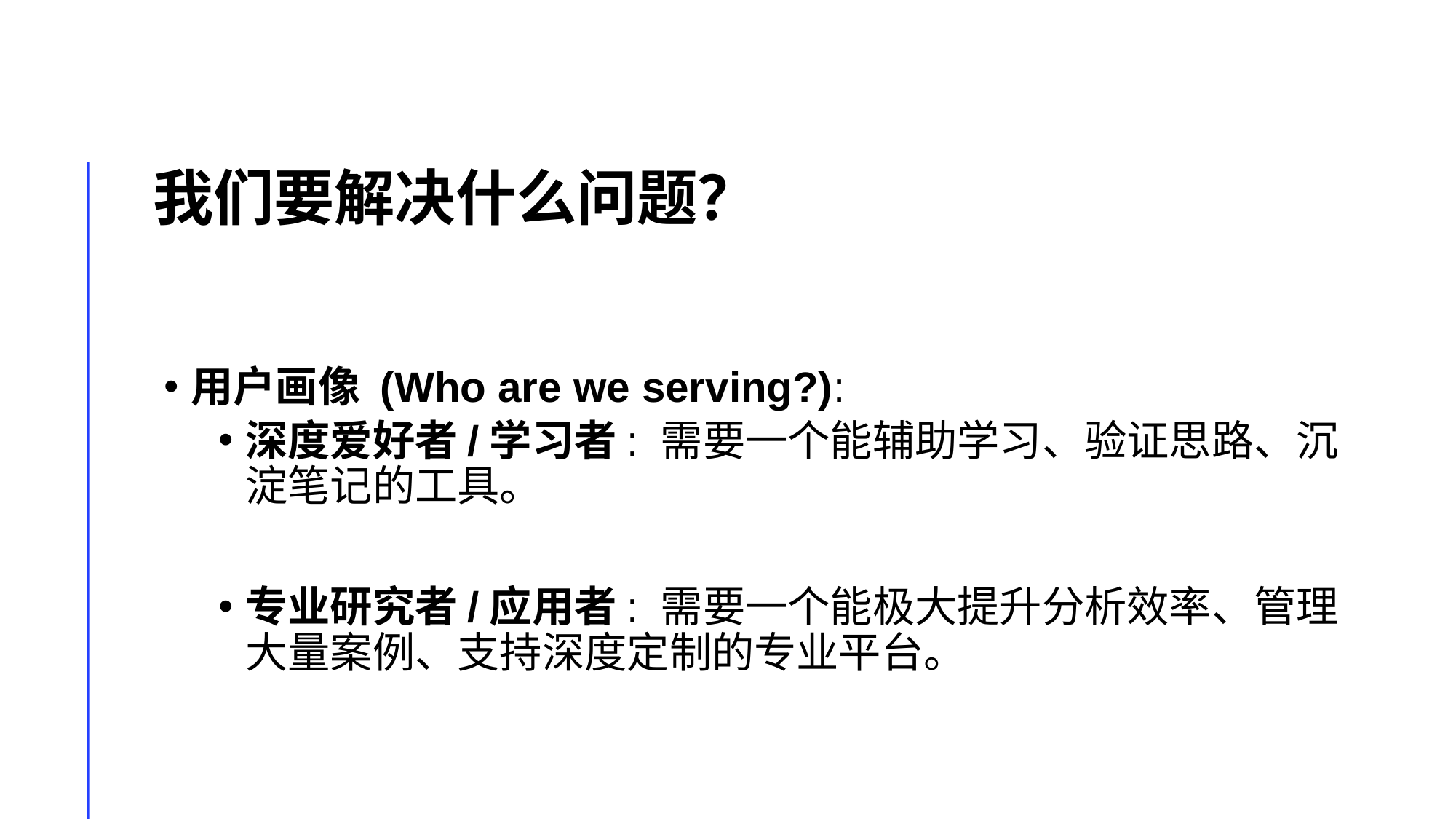

# 我们要解决什么问题？
用户画像 (Who are we serving?):
深度爱好者/学习者: 需要一个能辅助学习、验证思路、沉淀笔记的工具。

专业研究者/应用者: 需要一个能极大提升分析效率、管理大量案例、支持深度定制的专业平台。